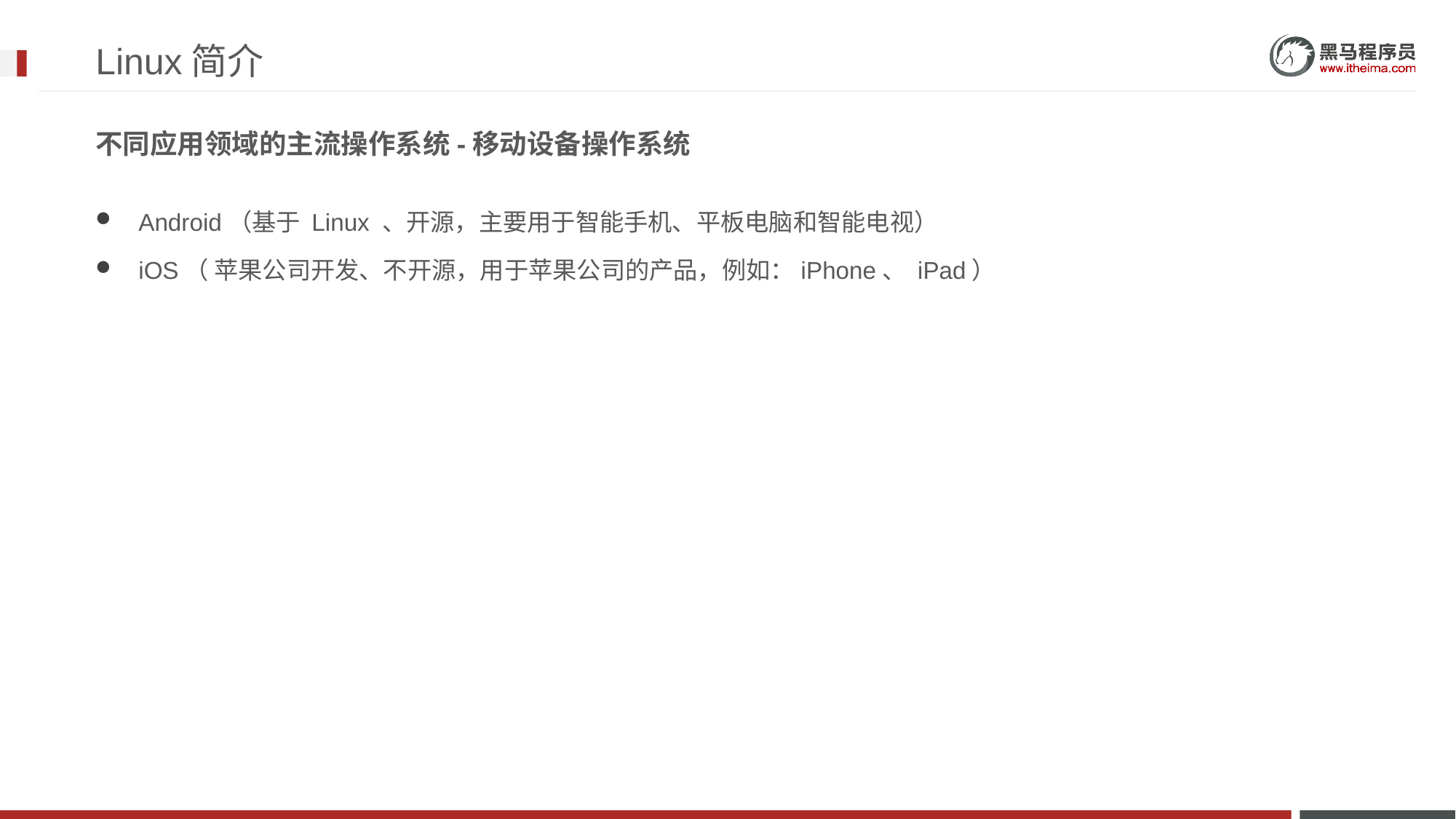

# Linux简介
不同应用领域的主流操作系统-移动设备操作系统
Android（基于 Linux 、开源，主要用于智能手机、平板电脑和智能电视）
iOS（ 苹果公司开发、不开源，用于苹果公司的产品，例如：iPhone、 iPad）